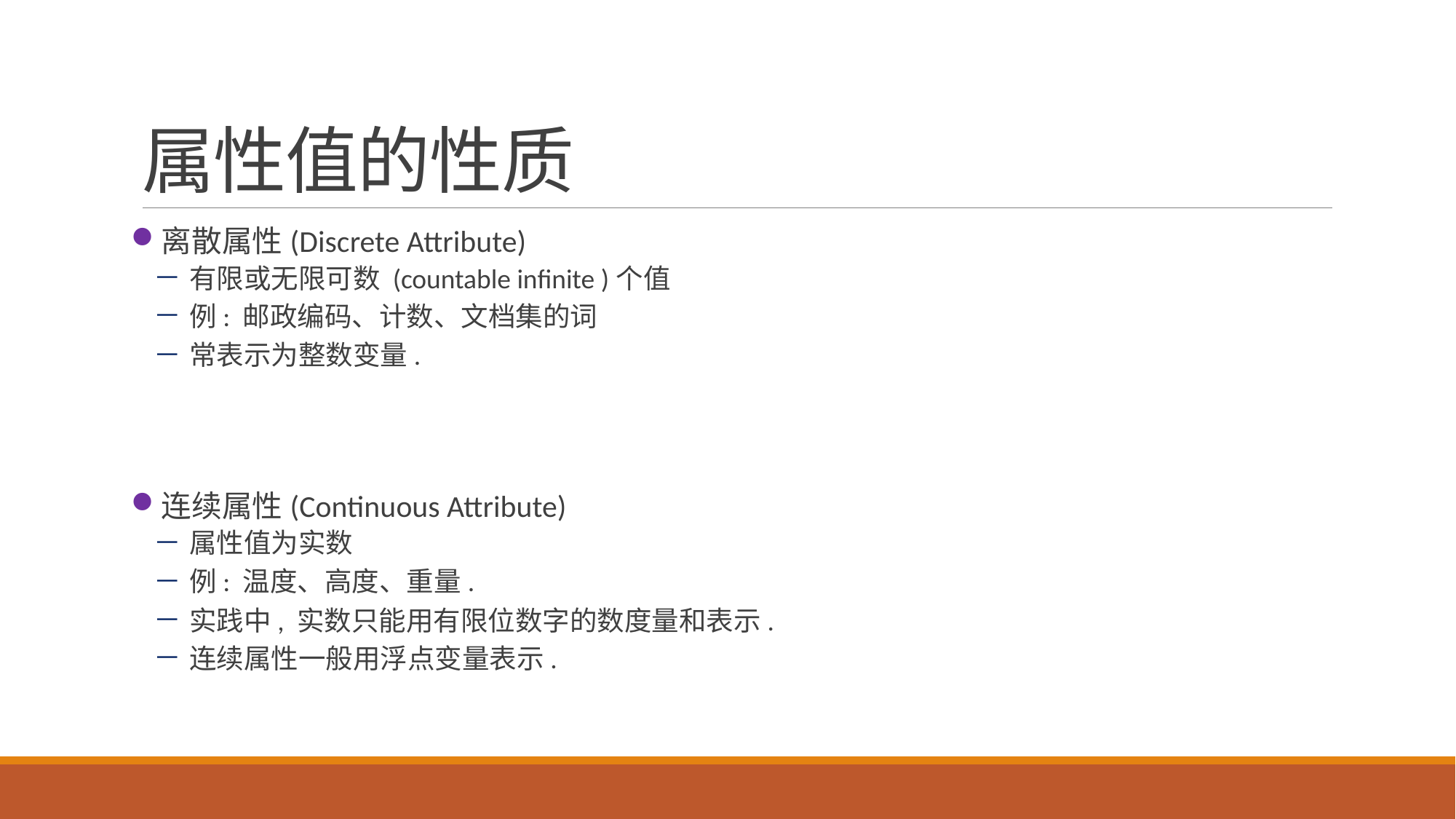

# 属性值的性质
离散属性(Discrete Attribute)
有限或无限可数 (countable infinite )个值
例: 邮政编码、计数、文档集的词
常表示为整数变量.

连续属性(Continuous Attribute)
属性值为实数
例: 温度、高度、重量.
实践中, 实数只能用有限位数字的数度量和表示.
连续属性一般用浮点变量表示.